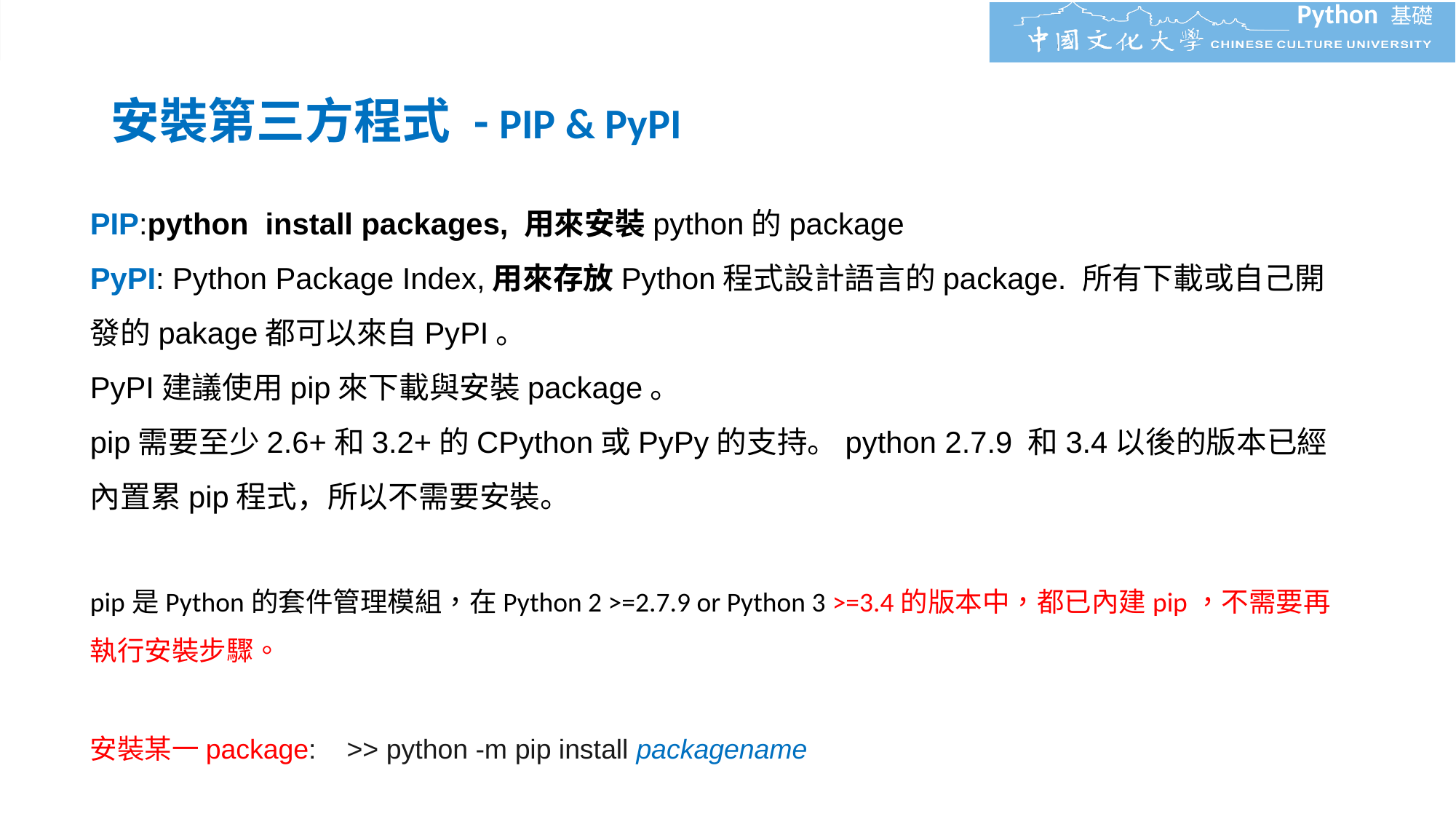

# 安裝第三方程式 - PIP & PyPI
PIP:python  install packages, 用來安裝python的package
PyPI: Python Package Index,用來存放Python程式設計語言的package. 所有下載或自己開發的pakage都可以來自PyPI。
PyPI建議使用pip來下載與安裝package。
pip需要至少2.6+和3.2+的CPython或PyPy的支持。python 2.7.9 和3.4以後的版本已經內置累pip程式，所以不需要安裝。

pip是Python的套件管理模組，在Python 2 >=2.7.9 or Python 3 >=3.4的版本中，都已內建pip，不需要再執行安裝步驟。

安裝某一package:    >> python -m pip install packagename